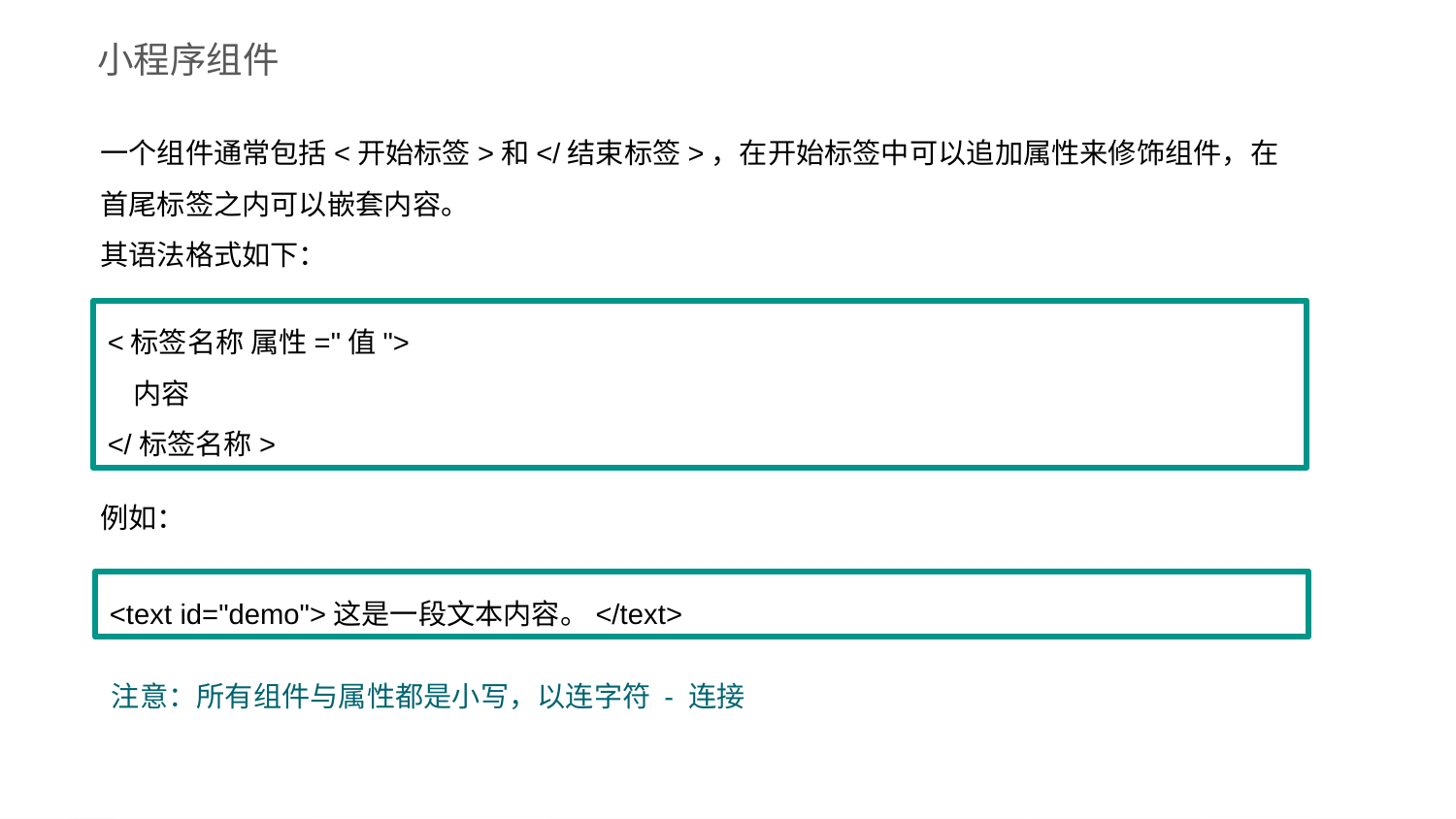

小程序组件
一个组件通常包括<开始标签>和</结束标签>，在开始标签中可以追加属性来修饰组件，在首尾标签之内可以嵌套内容。
其语法格式如下：
<标签名称 属性="值">
   内容
</标签名称>
例如：
<text id="demo">这是一段文本内容。</text>
注意：所有组件与属性都是小写，以连字符 - 连接